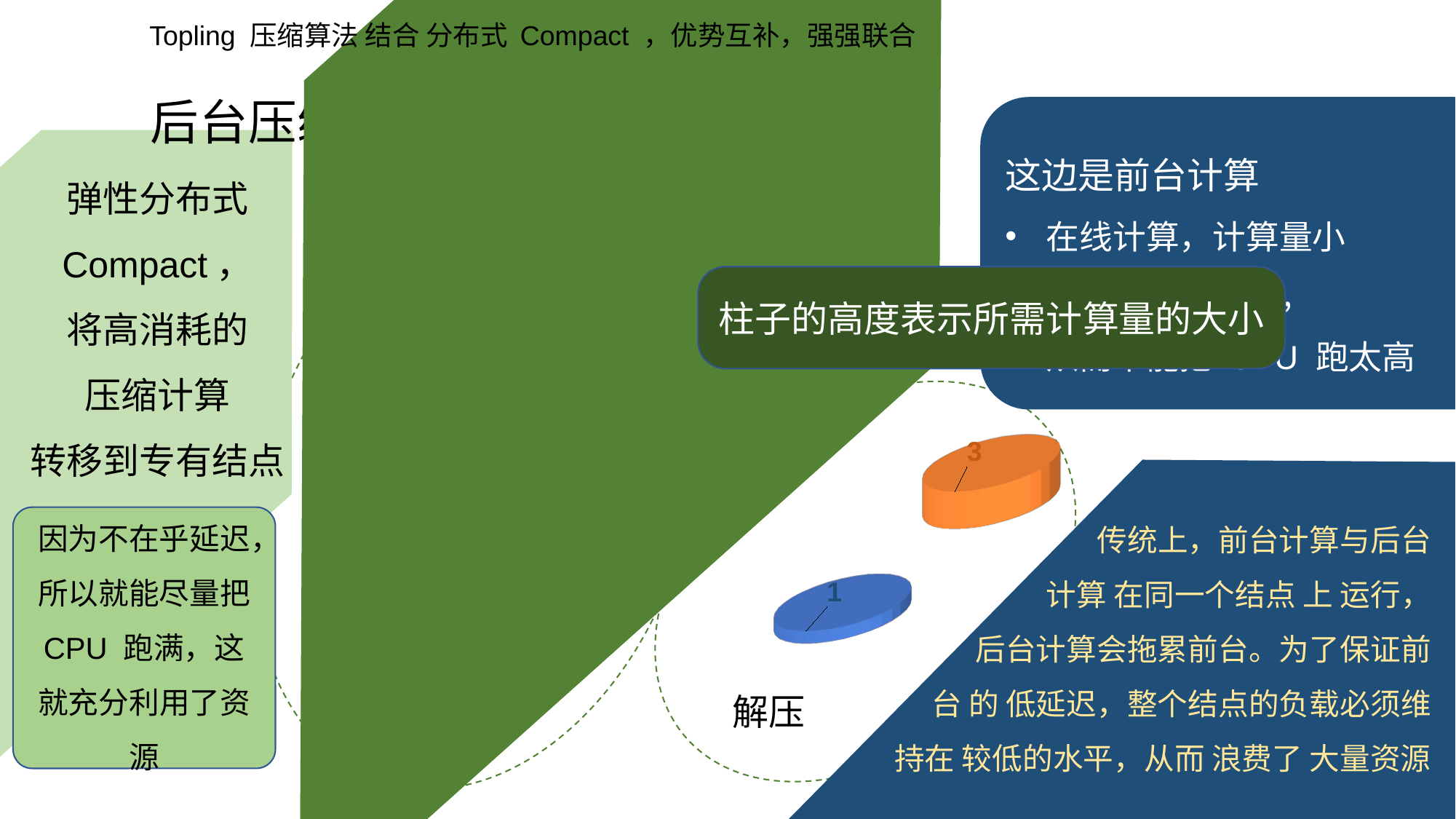

Topling 压缩算法 结合 分布式 Compact ，优势互补，强强联合

[unsupported chart]

这边是前台计算
在线计算，计算量小
但对延迟很敏感，
从而不能把 CPU 跑太高

弹性分布式
Compact，
将高消耗的
压缩计算
转移到专有结点
这边是后台计算
离线计算，计算量大
但对延迟不敏感

柱子的高度表示所需计算量的大小

传统上，前台计算与后台
计算 在同一个结点 上 运行，
后台计算会拖累前台。为了保证前
台 的 低延迟，整个结点的负载必须维
持在 较低的水平，从而 浪费了 大量资源
因为不在乎延迟，所以就能尽量把 CPU 跑满，这就充分利用了资源